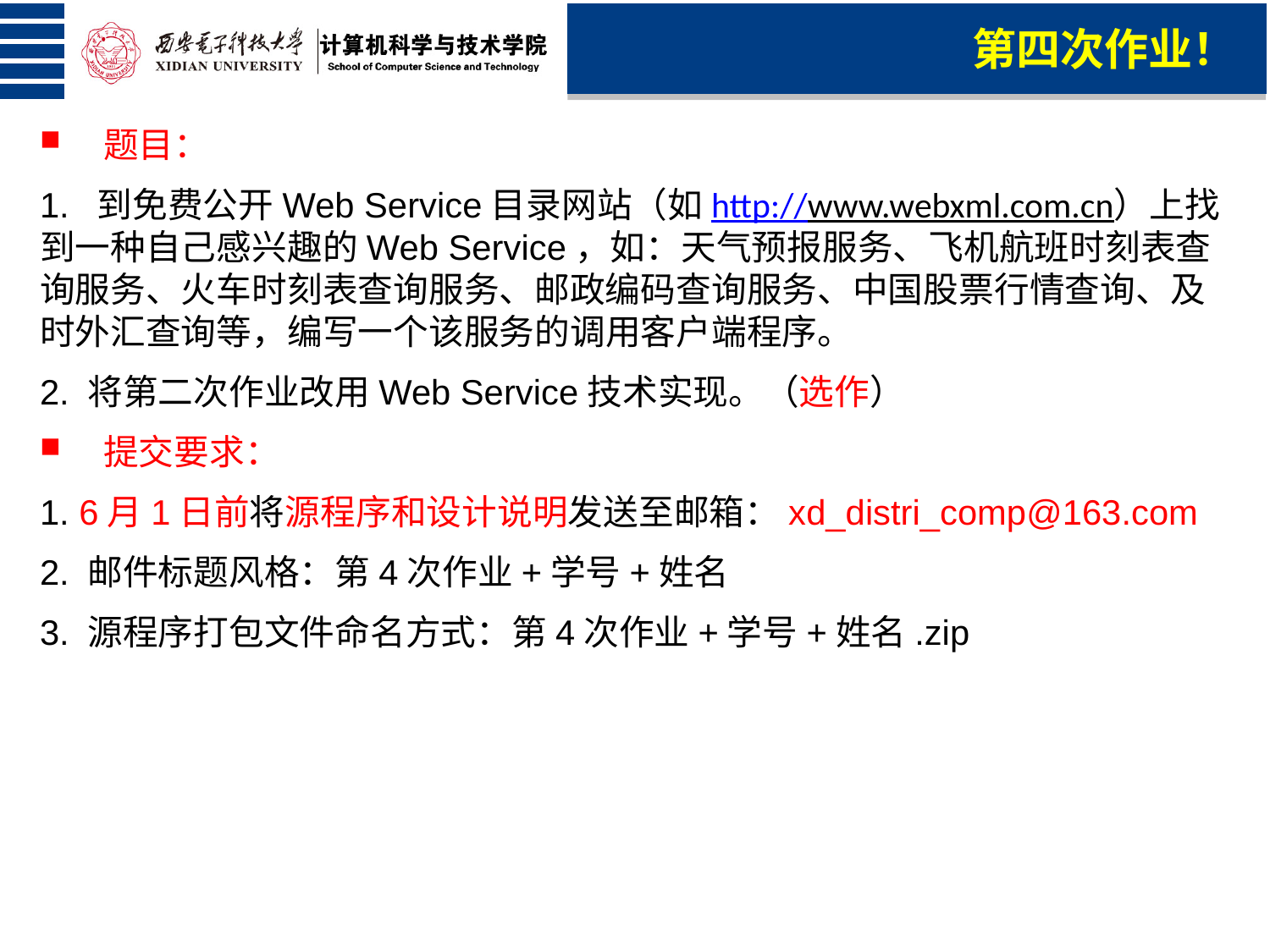

第四次作业！
题目：
1.  到免费公开Web Service目录网站（如http://www.webxml.com.cn）上找到一种自己感兴趣的Web Service，如：天气预报服务、飞机航班时刻表查询服务、火车时刻表查询服务、邮政编码查询服务、中国股票行情查询、及时外汇查询等，编写一个该服务的调用客户端程序。
2. 将第二次作业改用Web Service技术实现。（选作）
提交要求：
1. 6月1日前将源程序和设计说明发送至邮箱：xd_distri_comp@163.com
2. 邮件标题风格：第4次作业+学号+姓名
3. 源程序打包文件命名方式：第4次作业+学号+姓名.zip